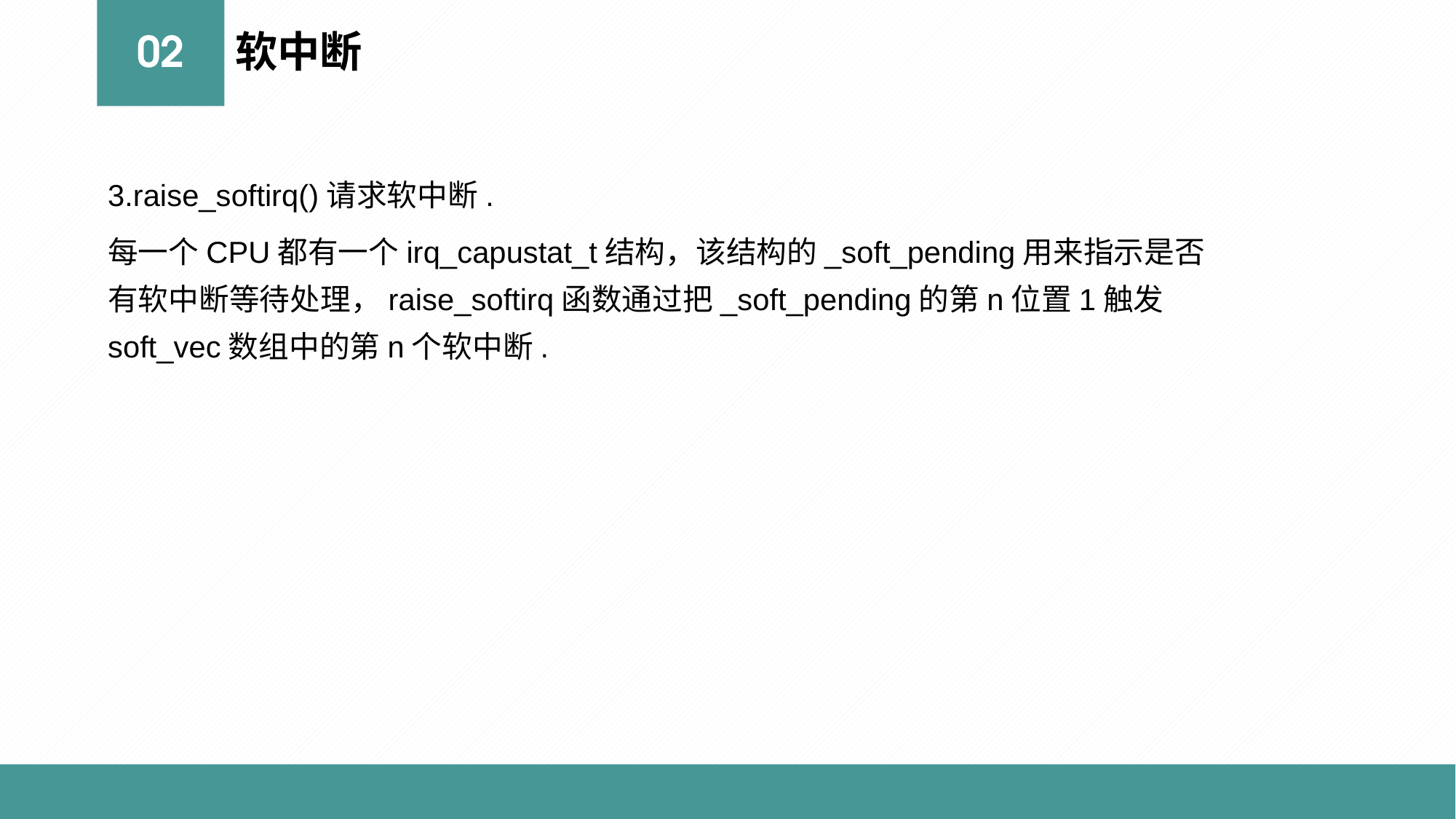

02
软中断
3.raise_softirq()请求软中断.
每一个CPU都有一个irq_capustat_t结构，该结构的_soft_pending用来指示是否有软中断等待处理，raise_softirq函数通过把_soft_pending的第n位置1触发soft_vec数组中的第n个软中断.